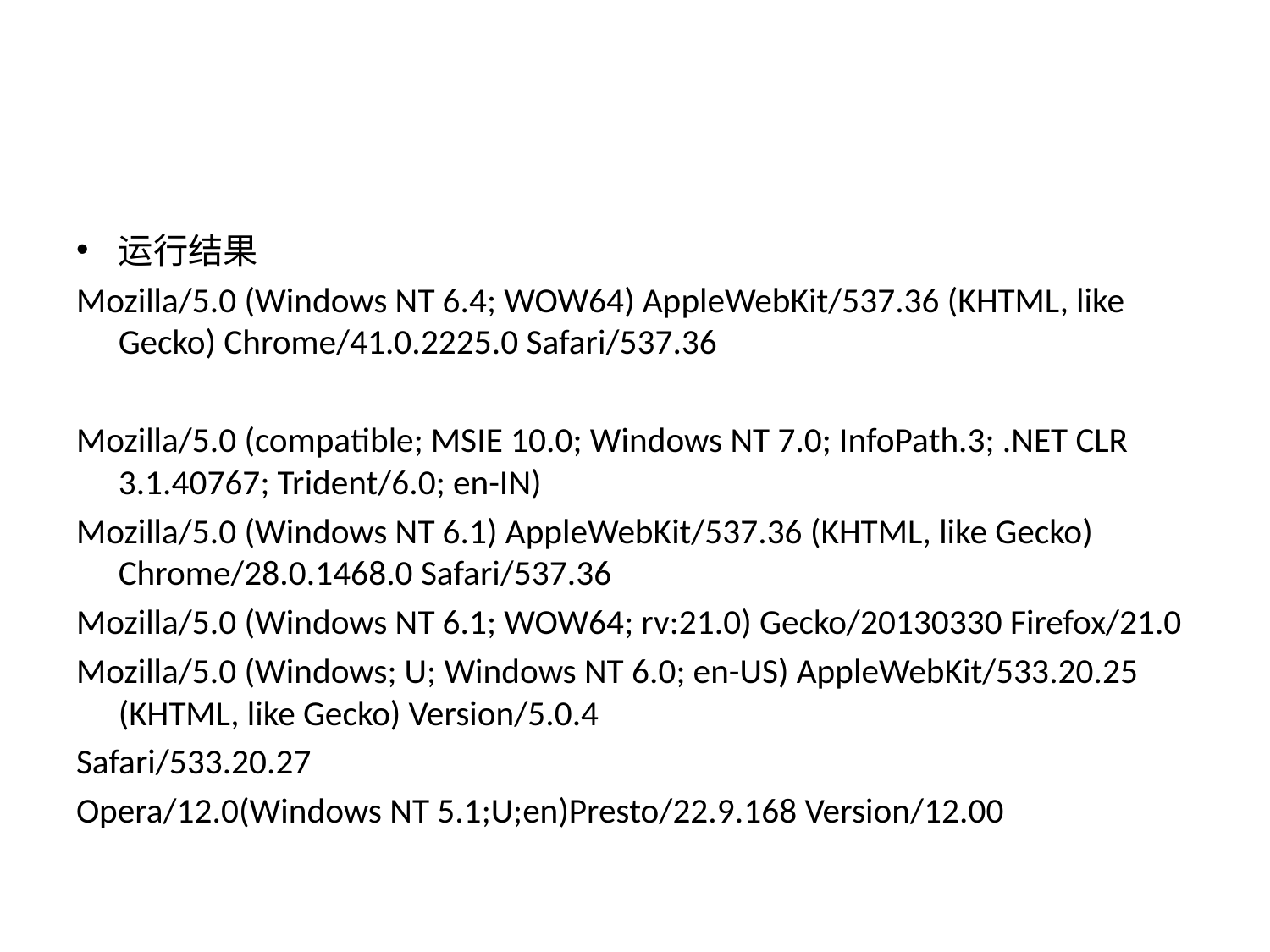

#
运行结果
Mozilla/5.0 (Windows NT 6.4; WOW64) AppleWebKit/537.36 (KHTML, like Gecko) Chrome/41.0.2225.0 Safari/537.36

Mozilla/5.0 (compatible; MSIE 10.0; Windows NT 7.0; InfoPath.3; .NET CLR 3.1.40767; Trident/6.0; en-IN)
Mozilla/5.0 (Windows NT 6.1) AppleWebKit/537.36 (KHTML, like Gecko) Chrome/28.0.1468.0 Safari/537.36
Mozilla/5.0 (Windows NT 6.1; WOW64; rv:21.0) Gecko/20130330 Firefox/21.0
Mozilla/5.0 (Windows; U; Windows NT 6.0; en-US) AppleWebKit/533.20.25 (KHTML, like Gecko) Version/5.0.4
Safari/533.20.27
Opera/12.0(Windows NT 5.1;U;en)Presto/22.9.168 Version/12.00